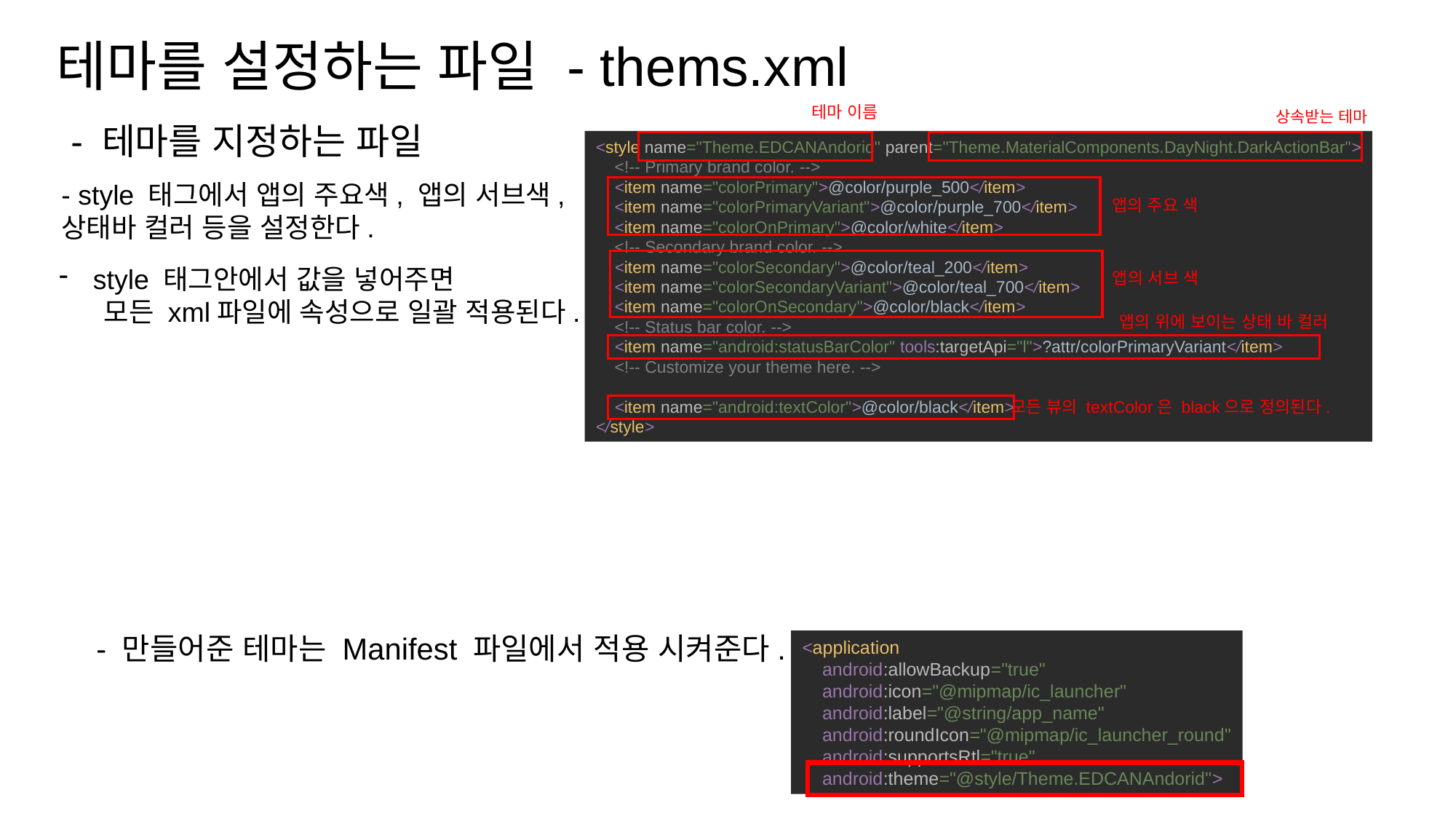

테마를 설정하는 파일 - thems.xml
나눔스퀘어OTF ExtraBold
테마 이름
상속받는 테마
- 테마를 지정하는 파일
나눔스퀘어OTF Bold
<style name="Theme.EDCANAndorid" parent="Theme.MaterialComponents.DayNight.DarkActionBar">
    <!-- Primary brand color. -->
    <item name="colorPrimary">@color/purple_500</item>
    <item name="colorPrimaryVariant">@color/purple_700</item>
    <item name="colorOnPrimary">@color/white</item>
    <!-- Secondary brand color. -->
    <item name="colorSecondary">@color/teal_200</item>
    <item name="colorSecondaryVariant">@color/teal_700</item>
    <item name="colorOnSecondary">@color/black</item>
    <!-- Status bar color. -->
    <item name="android:statusBarColor" tools:targetApi="l">?attr/colorPrimaryVariant</item>
    <!-- Customize your theme here. -->
    <item name="android:textColor">@color/black</item>
</style>

- style 태그에서 앱의 주요색, 앱의 서브색,
상태바 컬러 등을 설정한다.
나눔스퀘어OTF

앱의 주요 색

style 태그안에서 값을 넣어주면
     모든 xml파일에 속성으로 일괄 적용된다.
앱의 서브 색
나눔스퀘어_ac ExtraBold
앱의 위에 보이는 상태 바 컬러

나눔스퀘어_ac Bold
모든 뷰의 textColor은 black으로 정의된다.

나눔스퀘어_ac
나눔스퀘어 ExtraBold
나눔스퀘어 Bold
나눔스퀘어
실행 화면
- 만들어준 테마는 Manifest 파일에서 적용 시켜준다.
<application
    android:allowBackup="true"
    android:icon="@mipmap/ic_launcher"
    android:label="@string/app_name"
    android:roundIcon="@mipmap/ic_launcher_round"
    android:supportsRtl="true"
    android:theme="@style/Theme.EDCANAndorid">
XML
나눔스퀘어 Light
Kotlin